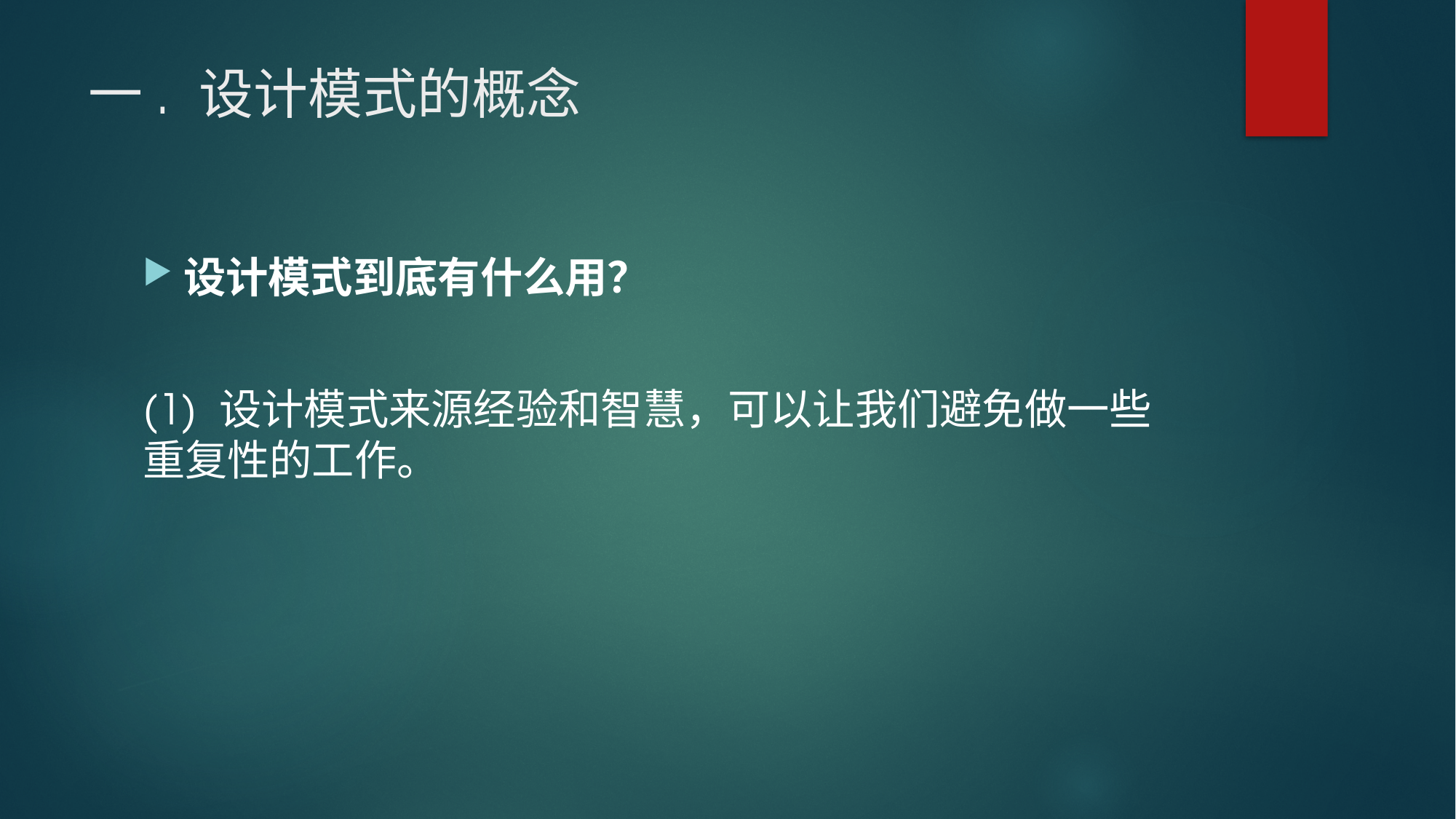

# 一. 设计模式的概念
设计模式到底有什么用？

(1) 设计模式来源经验和智慧，可以让我们避免做一些重复性的工作。